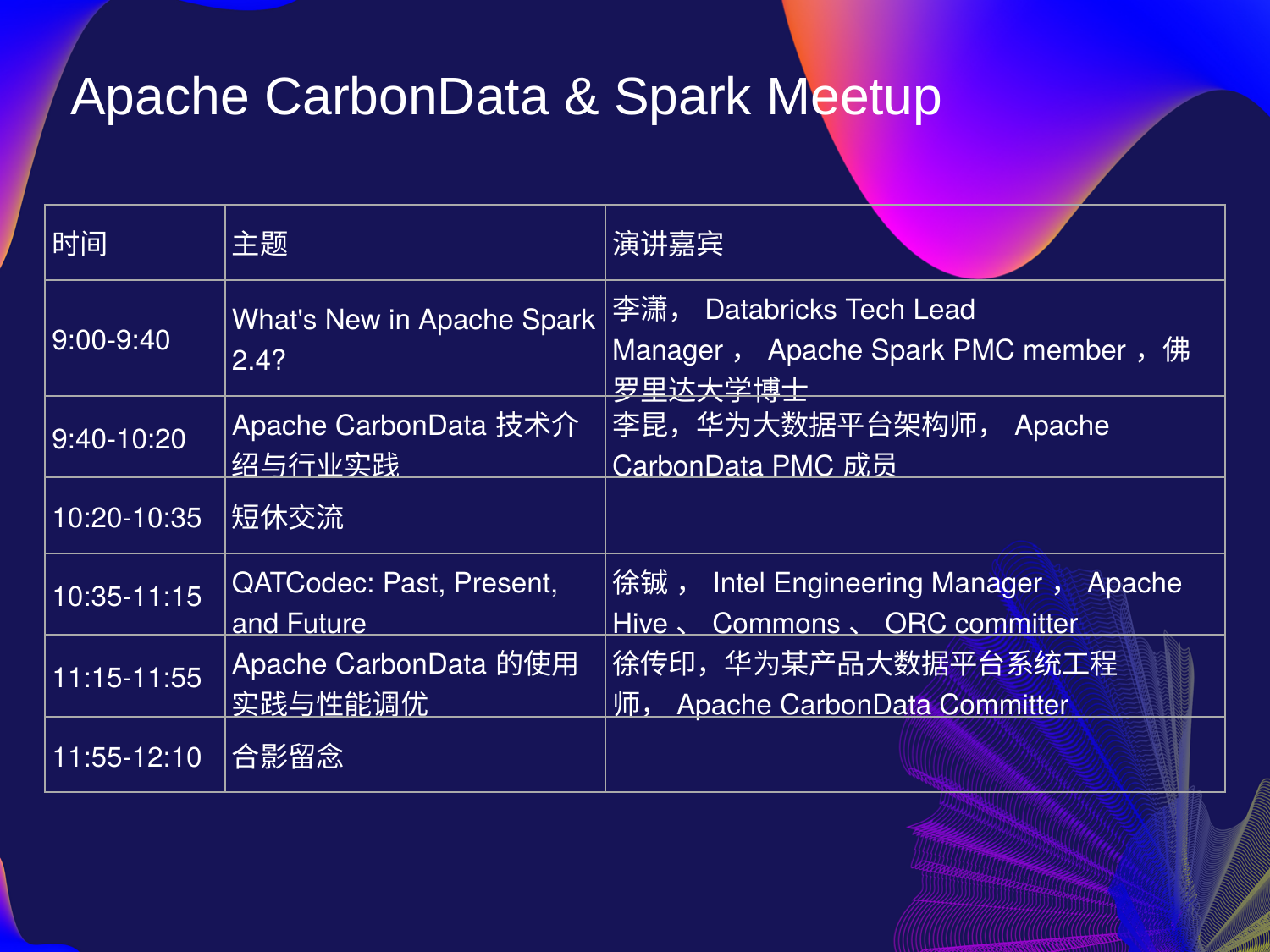

Apache CarbonData & Spark Meetup
| 时间 | 主题 | 演讲嘉宾 |
| --- | --- | --- |
| 9:00-9:40 | What's New in Apache Spark 2.4? | 李潇，Databricks Tech Lead Manager，Apache Spark PMC member，佛罗里达大学博士 |
| 9:40-10:20 | Apache CarbonData技术介绍与行业实践 | 李昆，华为大数据平台架构师，Apache CarbonData PMC成员 |
| 10:20-10:35 | 短休交流 |  |
| 10:35-11:15 | QATCodec: Past, Present, and Future | 徐铖 ，Intel Engineering Manager，Apache Hive、Commons、ORC committer |
| 11:15-11:55 | Apache CarbonData的使用实践与性能调优 | 徐传印，华为某产品大数据平台系统工程师，Apache CarbonData Committer |
| 11:55-12:10 | 合影留念 |  |